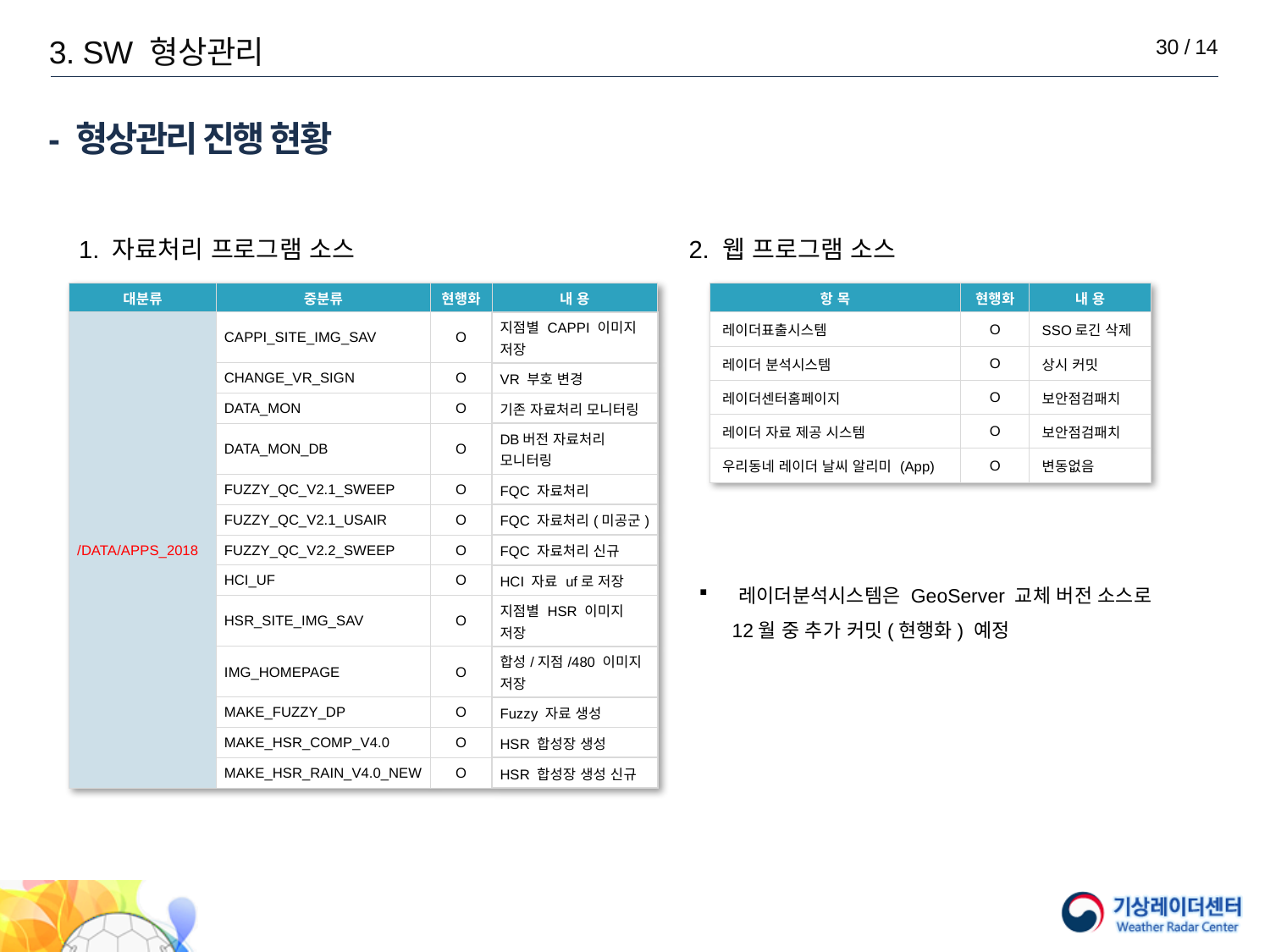

3. SW 형상관리
30 / 14
# - 형상관리 진행 현황
1. 자료처리 프로그램 소스
2. 웹 프로그램 소스
| 대분류 | 중분류 | 현행화 | 내 용 |
| --- | --- | --- | --- |
| /DATA/APPS\_2018 | CAPPI\_SITE\_IMG\_SAV | O | 지점별 CAPPI 이미지 저장 |
|  | CHANGE\_VR\_SIGN | O | VR 부호 변경 |
|  | DATA\_MON | O | 기존 자료처리 모니터링 |
|  | DATA\_MON\_DB | O | DB버전 자료처리 모니터링 |
|  | FUZZY\_QC\_V2.1\_SWEEP | O | FQC 자료처리 |
|  | FUZZY\_QC\_V2.1\_USAIR | O | FQC 자료처리(미공군) |
|  | FUZZY\_QC\_V2.2\_SWEEP | O | FQC 자료처리 신규 |
|  | HCI\_UF | O | HCI 자료 uf로 저장 |
|  | HSR\_SITE\_IMG\_SAV | O | 지점별 HSR 이미지 저장 |
|  | IMG\_HOMEPAGE | O | 합성/지점/480 이미지 저장 |
|  | MAKE\_FUZZY\_DP | O | Fuzzy 자료 생성 |
|  | MAKE\_HSR\_COMP\_V4.0 | O | HSR 합성장 생성 |
|  | MAKE\_HSR\_RAIN\_V4.0\_NEW | O | HSR 합성장 생성 신규 |
| 항 목 | 현행화 | 내 용 |
| --- | --- | --- |
| 레이더표출시스템 | O | SSO로긴 삭제 |
| 레이더 분석시스템 | O | 상시 커밋 |
| 레이더센터홈페이지 | O | 보안점검패치 |
| 레이더 자료 제공 시스템 | O | 보안점검패치 |
| 우리동네 레이더 날씨 알리미 (App) | O | 변동없음 |
레이더분석시스템은 GeoServer 교체 버전 소스로
      12월 중 추가 커밋(현행화) 예정